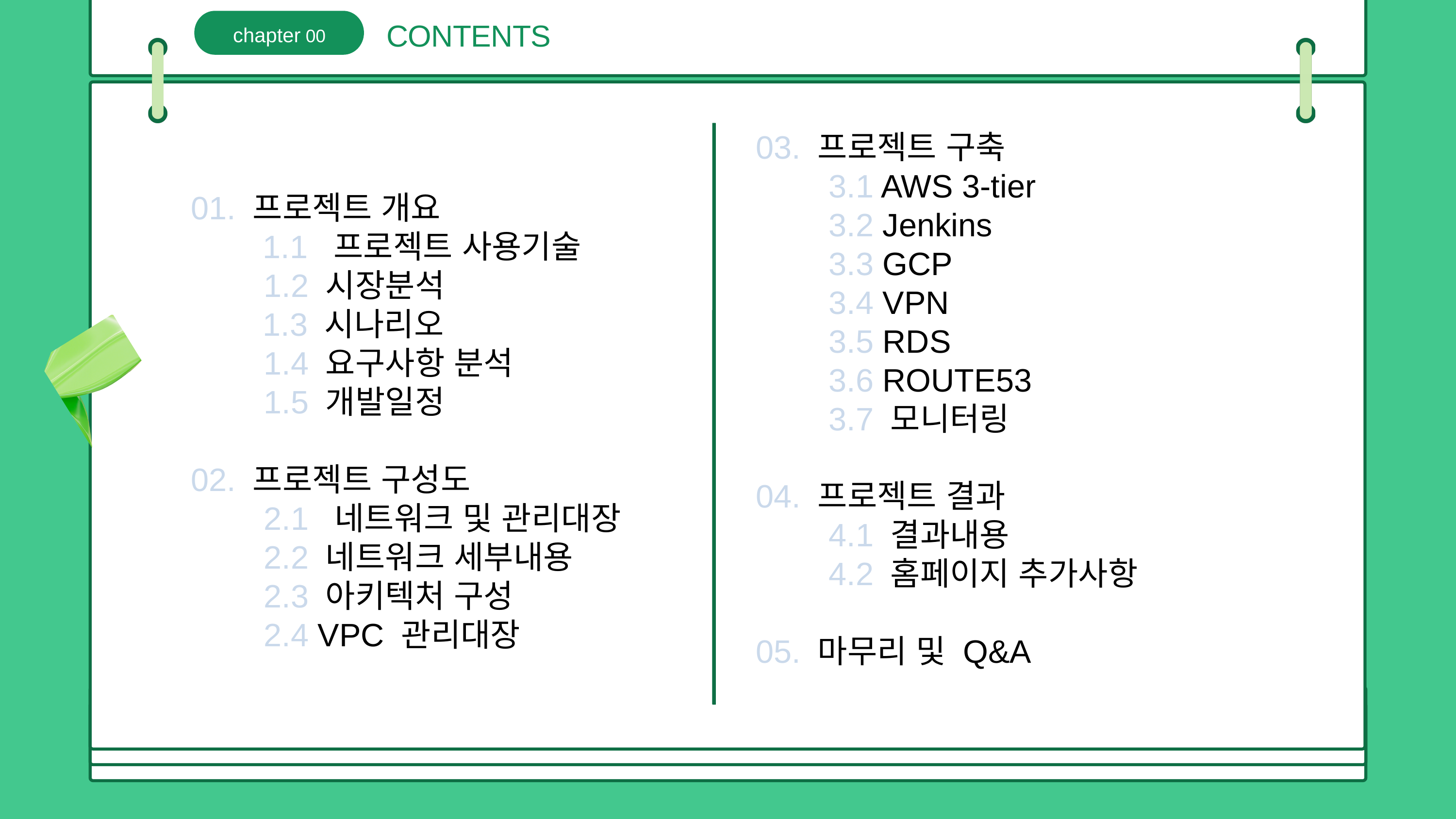

CONTENTS

chapter 00

03. 프로젝트 구축
	3.1 AWS 3-tier
	3.2 Jenkins
	3.3 GCP
	3.4 VPN
	3.5 RDS
	3.6 ROUTE53
	3.7 모니터링

04. 프로젝트 결과
	4.1 결과내용
	4.2 홈페이지 추가사항

05. 마무리 및 Q&A

01. 프로젝트 개요
        1.1  프로젝트 사용기술
	1.2 시장분석
        1.3 시나리오
	1.4 요구사항 분석
	1.5 개발일정

02. 프로젝트 구성도
	2.1  네트워크 및 관리대장
	2.2 네트워크 세부내용
	2.3 아키텍처 구성
	2.4 VPC 관리대장